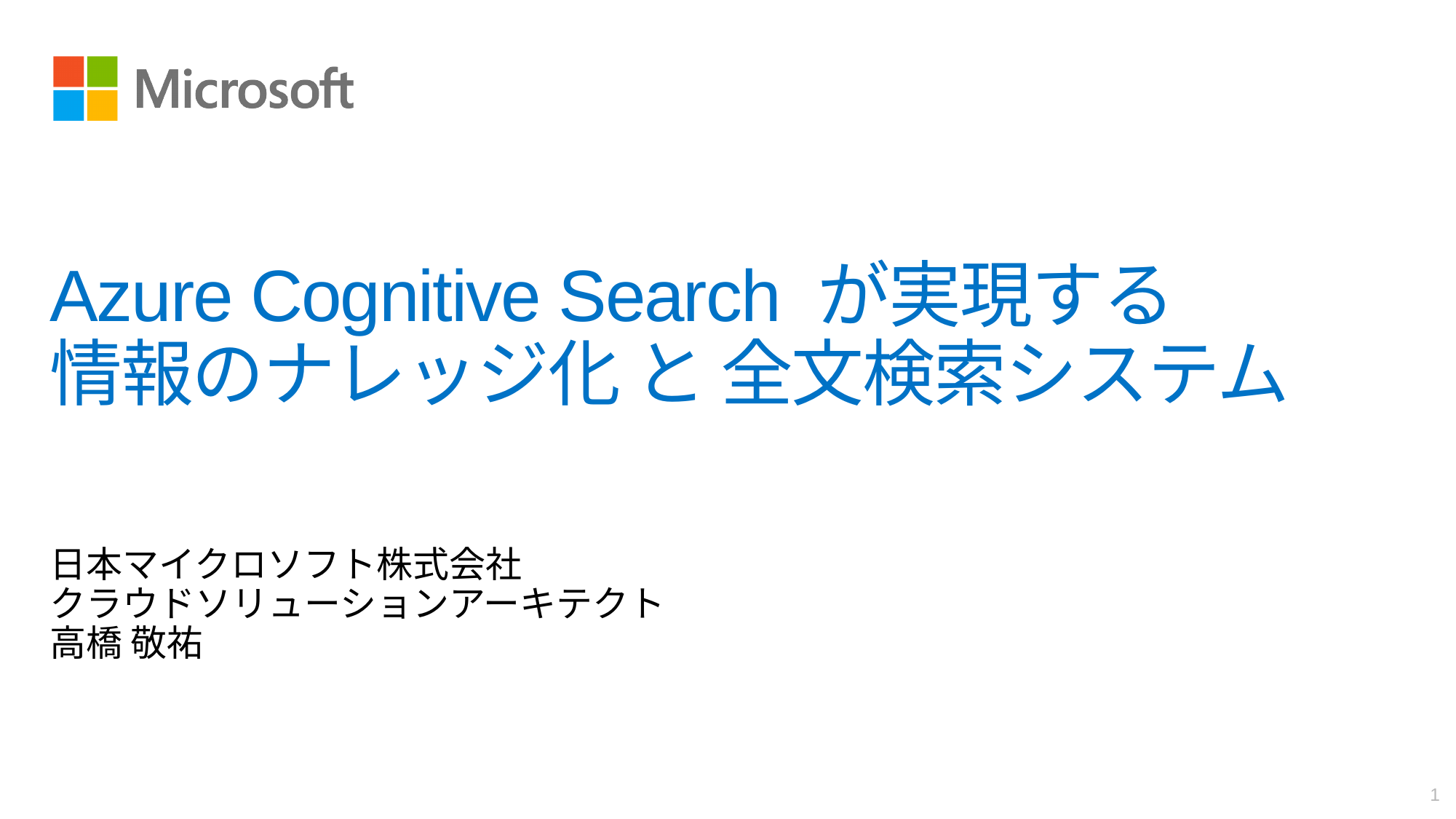

# Azure Cognitive Search が実現する 情報のナレッジ化 と 全文検索システム
日本マイクロソフト株式会社
クラウドソリューションアーキテクト
高橋 敬祐
1